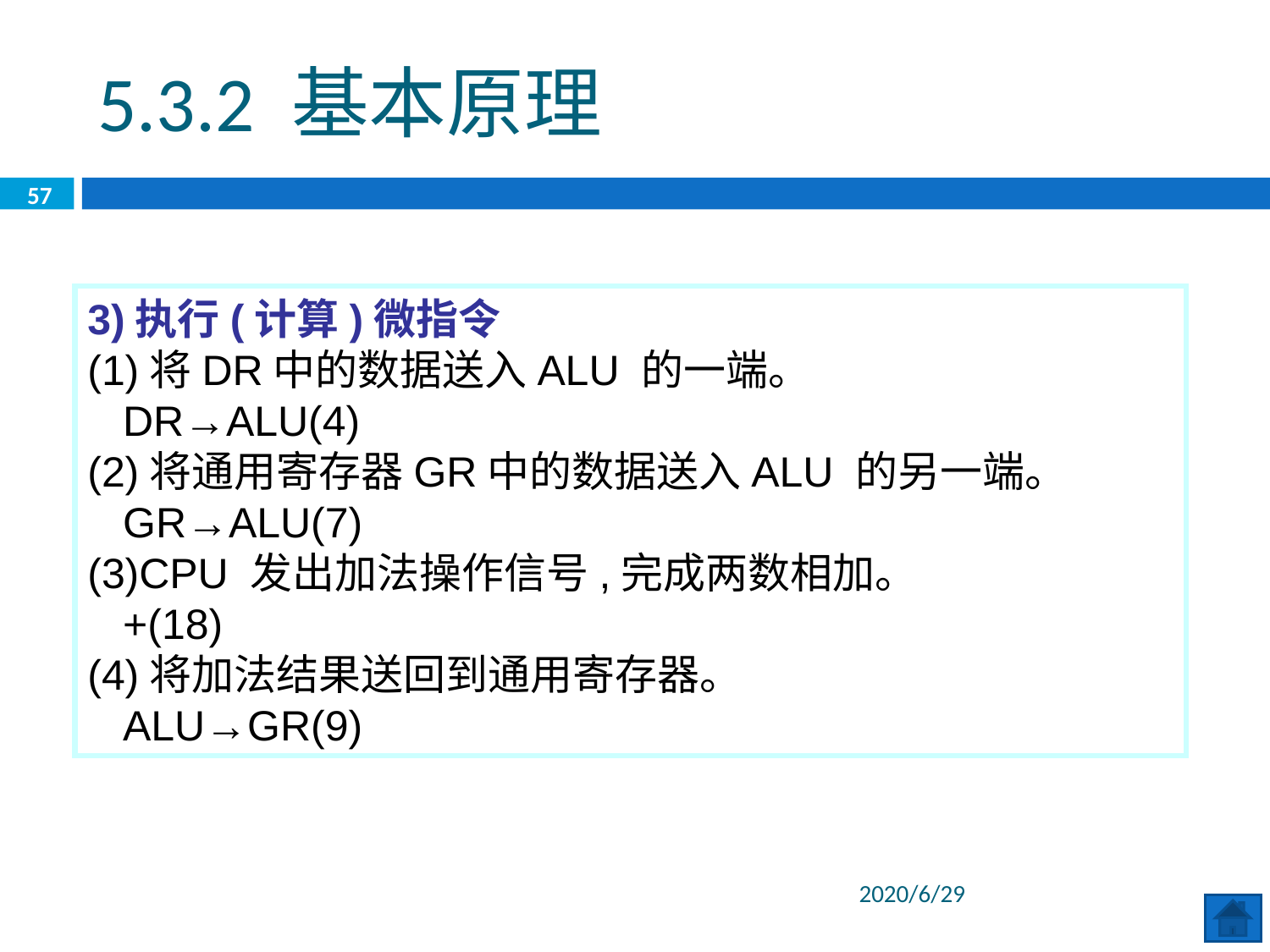

5.3.2 基本原理
57
3)执行(计算)微指令
(1)将DR中的数据送入ALU 的一端。
   DR→ALU(4)
(2)将通用寄存器GR中的数据送入ALU 的另一端。
   GR→ALU(7)
(3)CPU 发出加法操作信号,完成两数相加。
   +(18)
(4)将加法结果送回到通用寄存器。
   ALU→GR(9)
2020/6/29